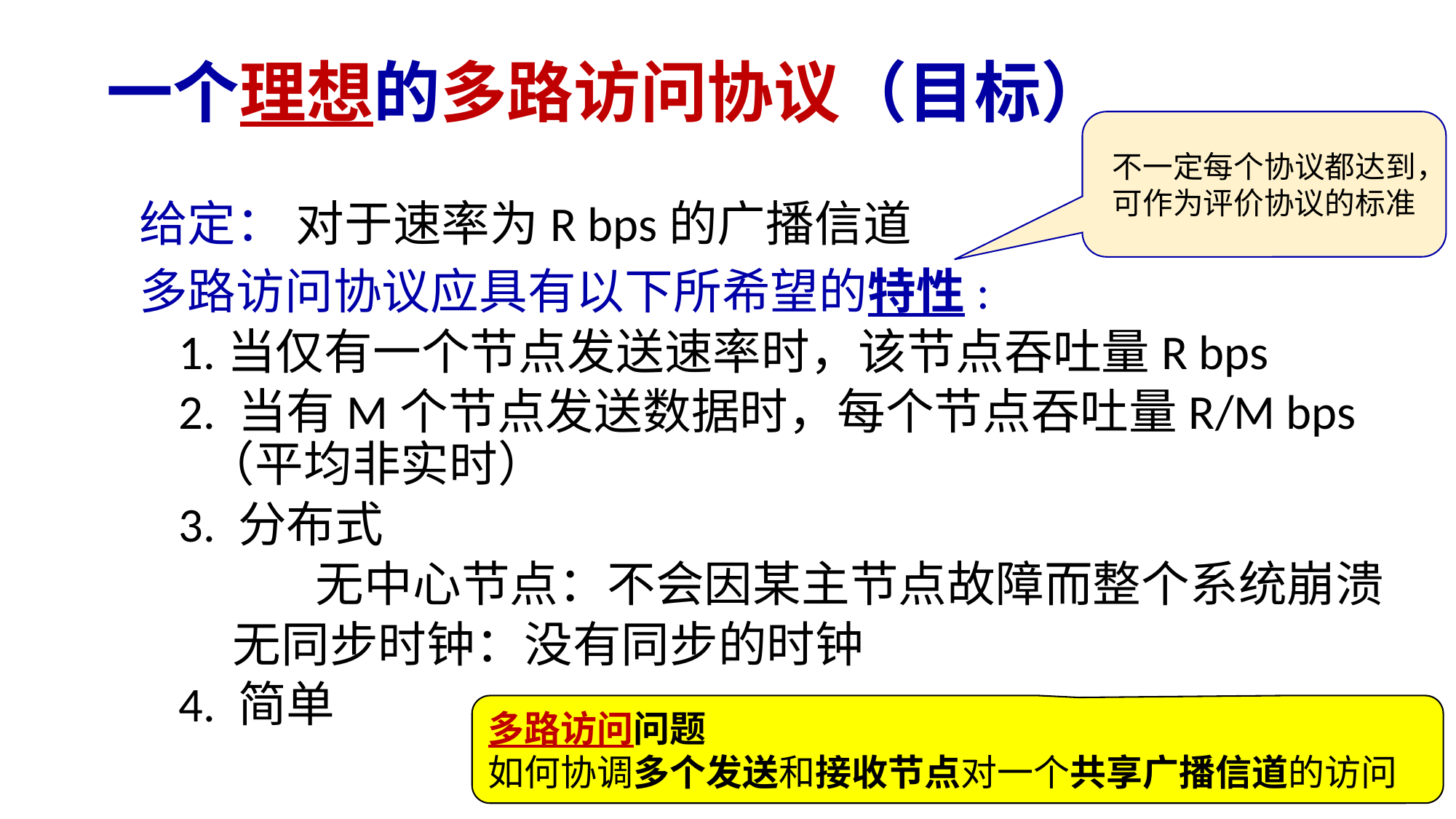

# 一个理想的多路访问协议（目标）
不一定每个协议都达到，可作为评价协议的标准
给定： 对于速率为R bps的广播信道
多路访问协议应具有以下所希望的特性:
1.当仅有一个节点发送速率时，该节点吞吐量R bps
2. 当有M个节点发送数据时，每个节点吞吐量R/M bps（平均非实时）
3. 分布式
		无中心节点：不会因某主节点故障而整个系统崩溃
无同步时钟：没有同步的时钟
4. 简单
多路访问问题
如何协调多个发送和接收节点对一个共享广播信道的访问
Link Layer: 6-28